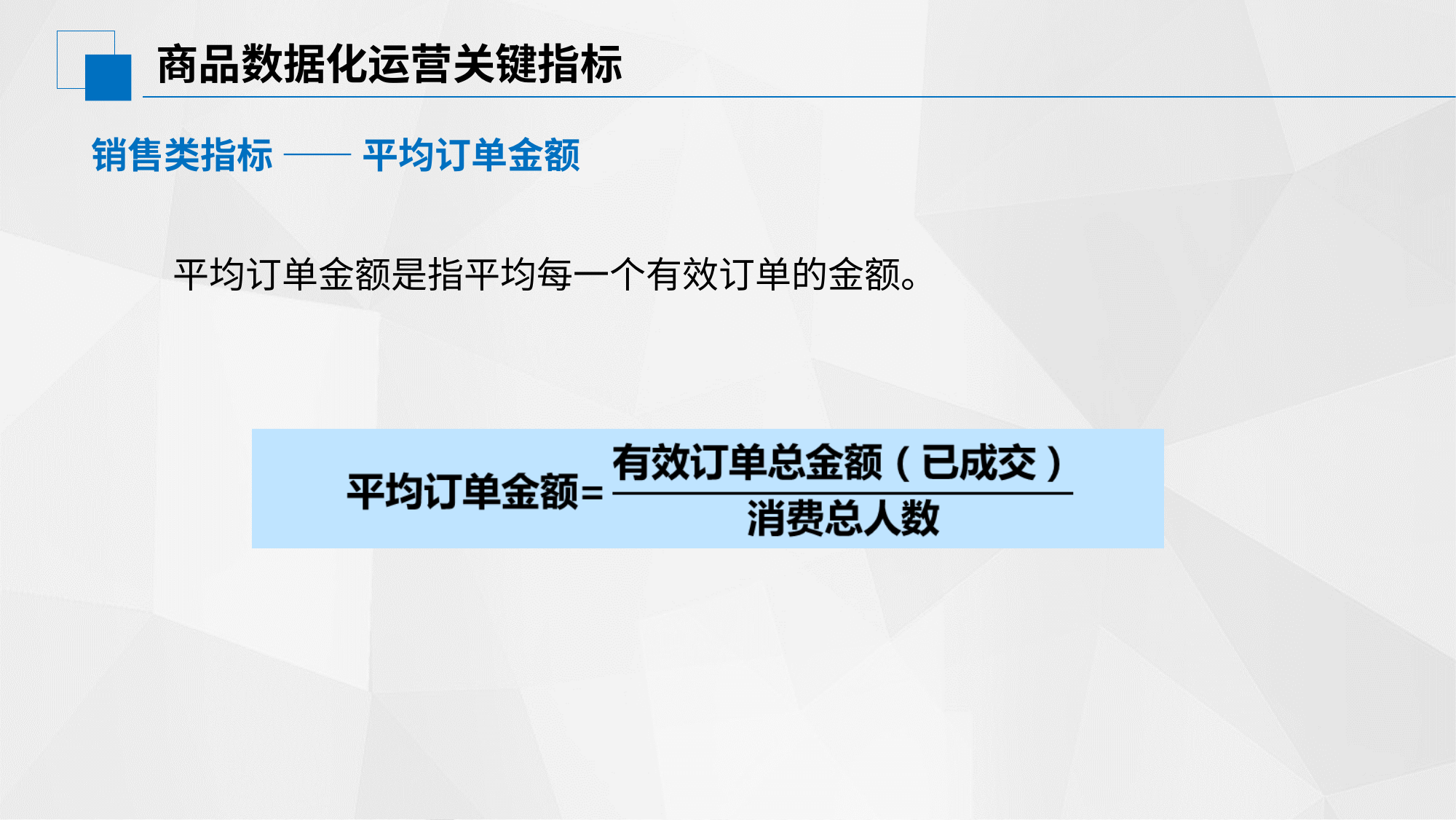

# 商品数据化运营关键指标
销售类指标 —— 平均订单金额
平均订单金额是指平均每一个有效订单的金额。